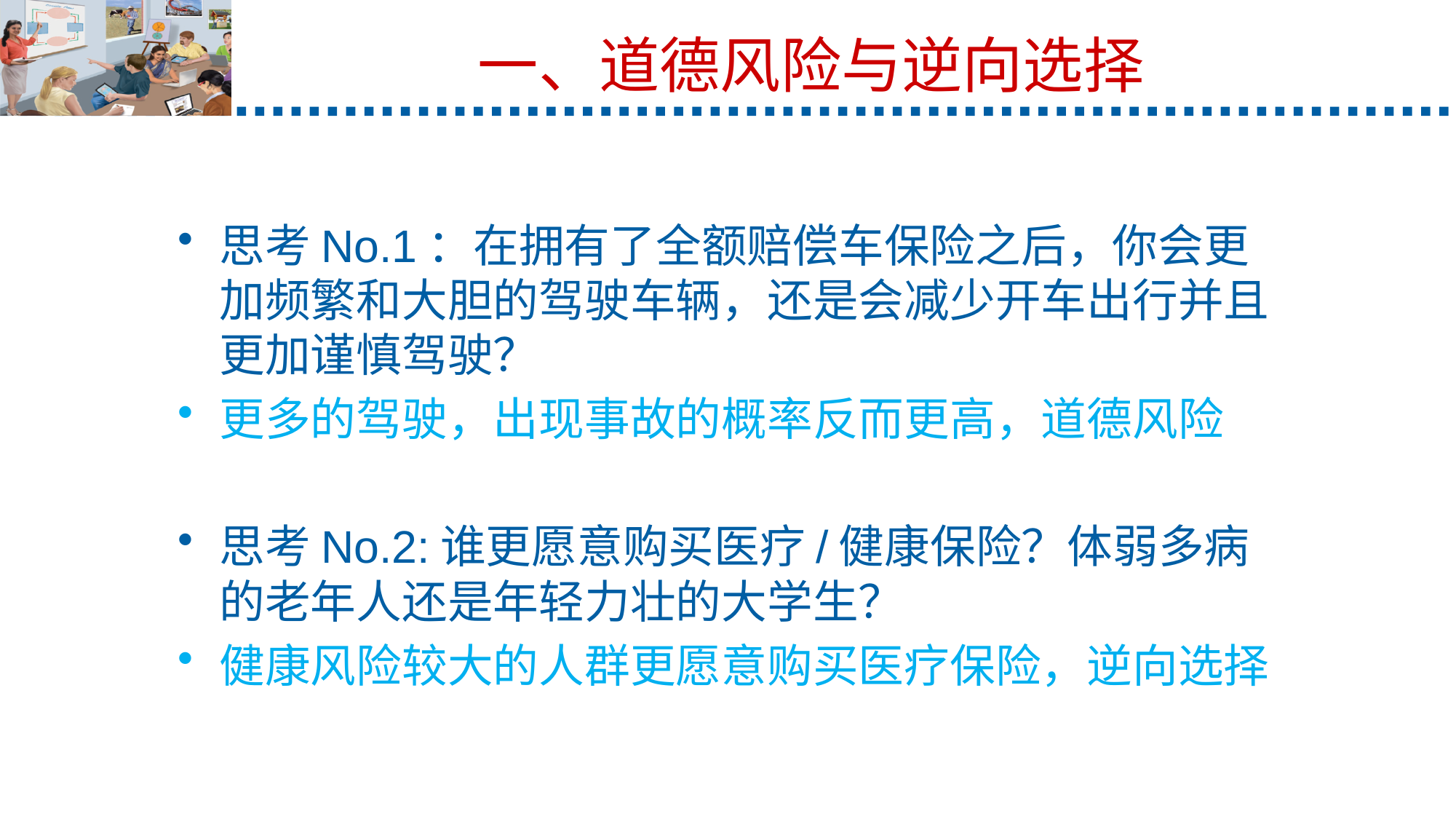

# 一、道德风险与逆向选择

思考No.1：在拥有了全额赔偿车保险之后，你会更加频繁和大胆的驾驶车辆，还是会减少开车出行并且更加谨慎驾驶？
更多的驾驶，出现事故的概率反而更高，道德风险

思考No.2:谁更愿意购买医疗/健康保险？体弱多病的老年人还是年轻力壮的大学生？
健康风险较大的人群更愿意购买医疗保险，逆向选择